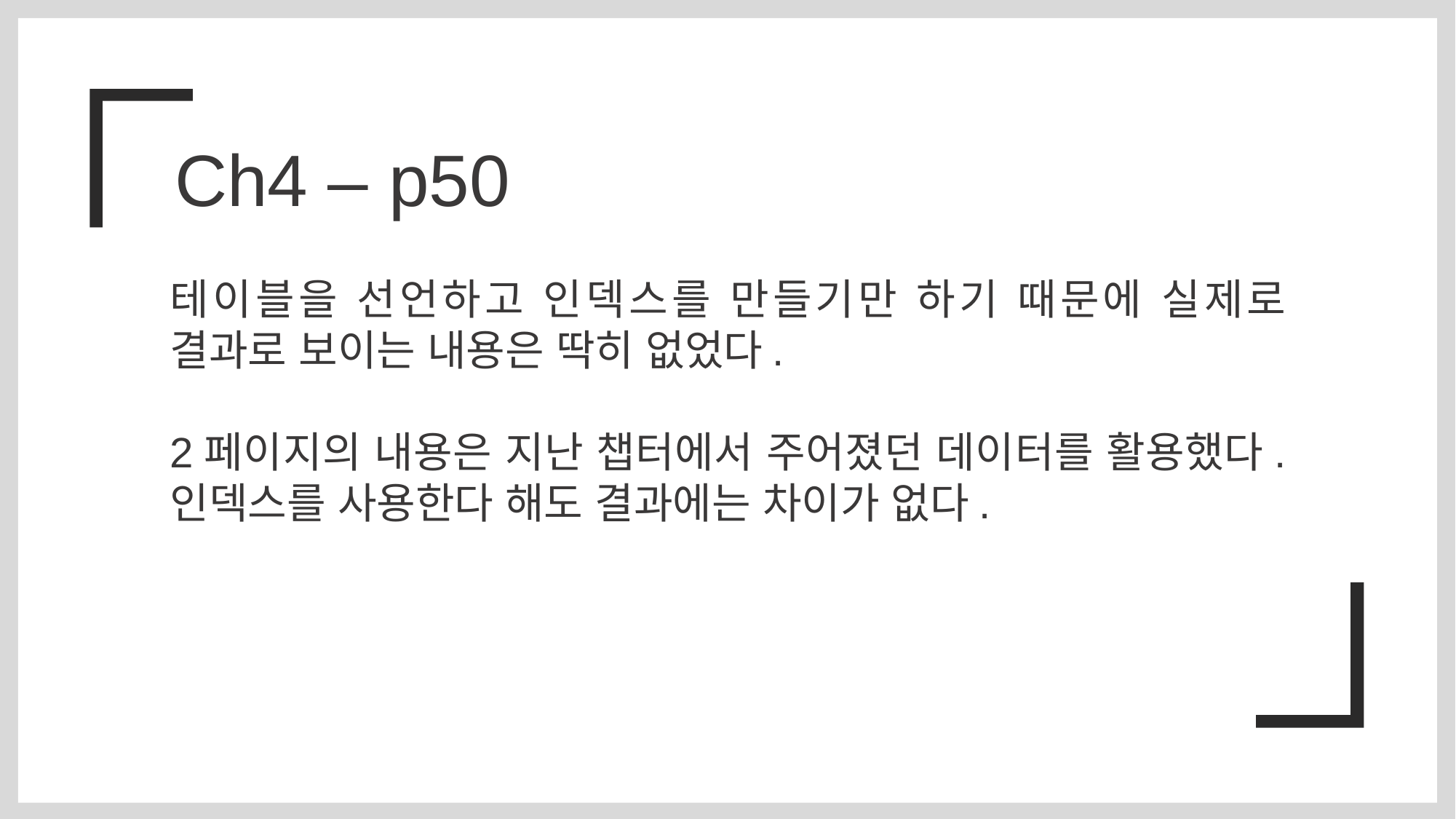

Ch4 – p50
테이블을 선언하고 인덱스를 만들기만 하기 때문에 실제로 결과로 보이는 내용은 딱히 없었다.

2페이지의 내용은 지난 챕터에서 주어졌던 데이터를 활용했다. 인덱스를 사용한다 해도 결과에는 차이가 없다.